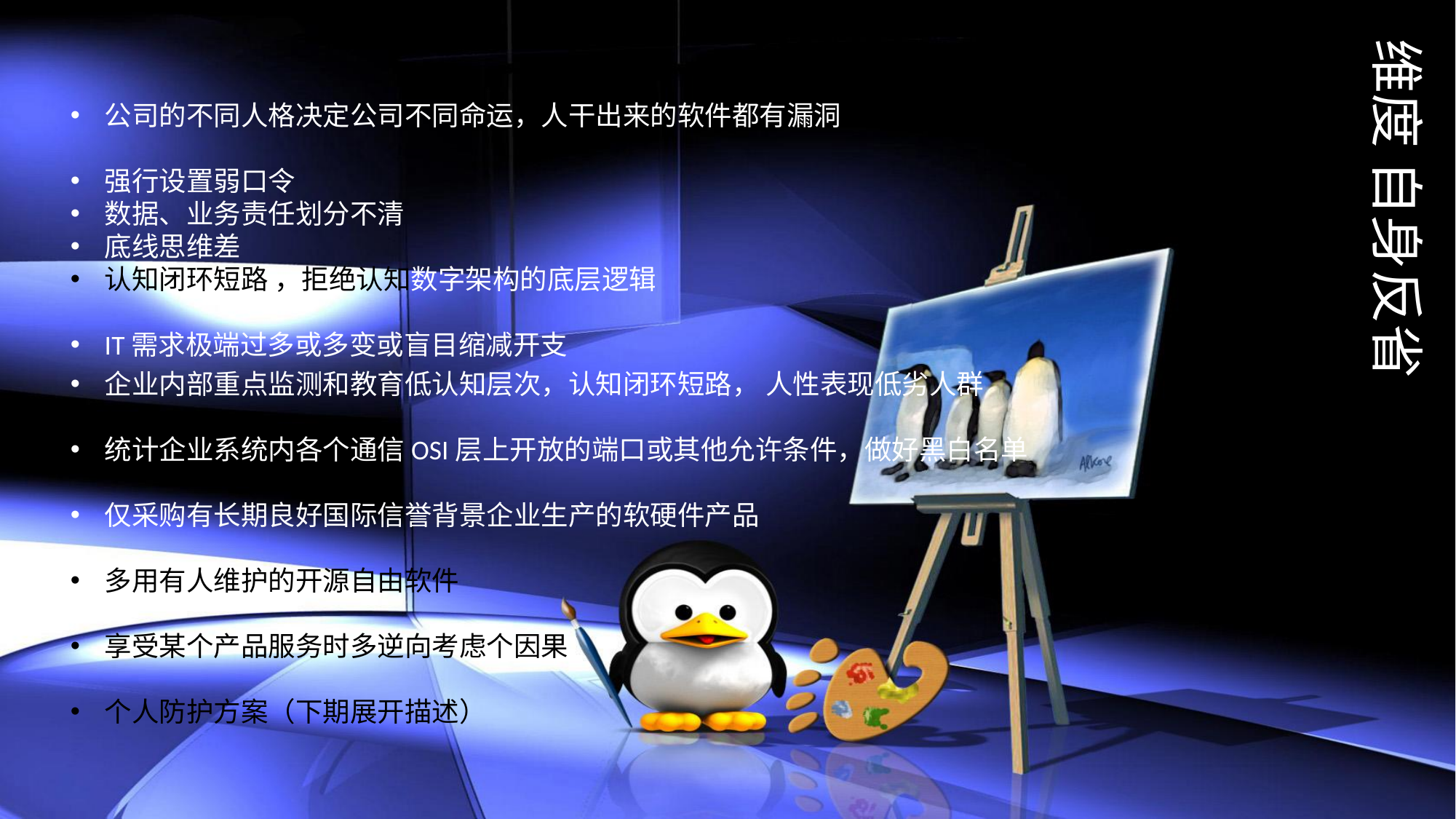

维度 自身反省
公司的不同人格决定公司不同命运，人干出来的软件都有漏洞

强行设置弱口令
数据、业务责任划分不清
底线思维差
认知闭环短路 ，拒绝认知数字架构的底层逻辑

IT需求极端过多或多变或盲目缩减开支
企业内部重点监测和教育低认知层次，认知闭环短路， 人性表现低劣人群

统计企业系统内各个通信OSI层上开放的端口或其他允许条件，做好黑白名单

仅采购有长期良好国际信誉背景企业生产的软硬件产品

多用有人维护的开源自由软件

享受某个产品服务时多逆向考虑个因果

个人防护方案（下期展开描述）